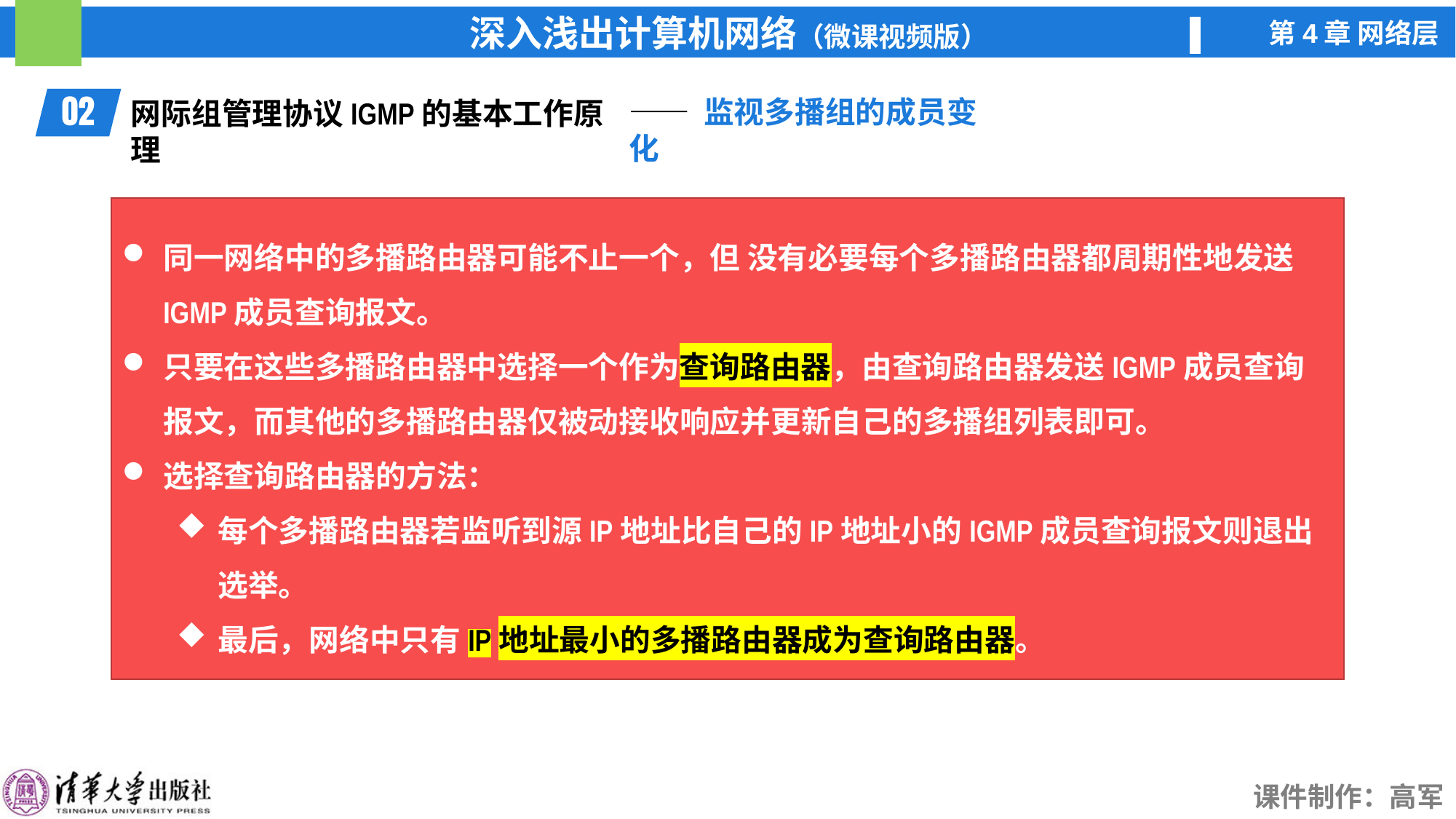

—— 监视多播组的成员变化
02
网际组管理协议IGMP的基本工作原理
同一网络中的多播路由器可能不止一个，但 没有必要每个多播路由器都周期性地发送IGMP成员查询报文。
只要在这些多播路由器中选择一个作为查询路由器，由查询路由器发送IGMP成员查询报文，而其他的多播路由器仅被动接收响应并更新自己的多播组列表即可。
选择查询路由器的方法：
每个多播路由器若监听到源IP地址比自己的IP地址小的IGMP成员查询报文则退出选举。
最后，网络中只有IP地址最小的多播路由器成为查询路由器。